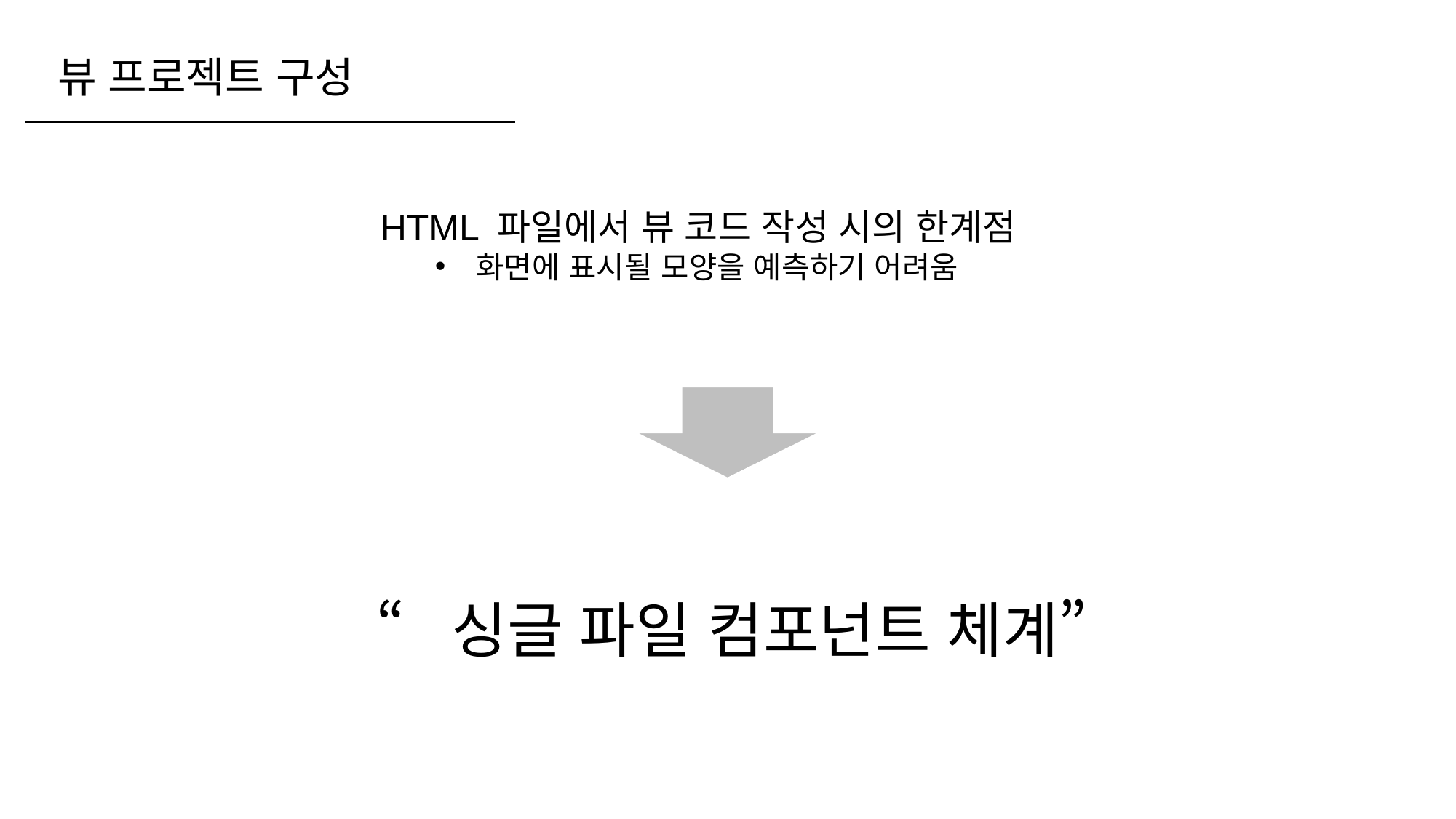

뷰 프로젝트 구성
HTML 파일에서 뷰 코드 작성 시의 한계점
화면에 표시될 모양을 예측하기 어려움

“싱글 파일 컴포넌트 체계”